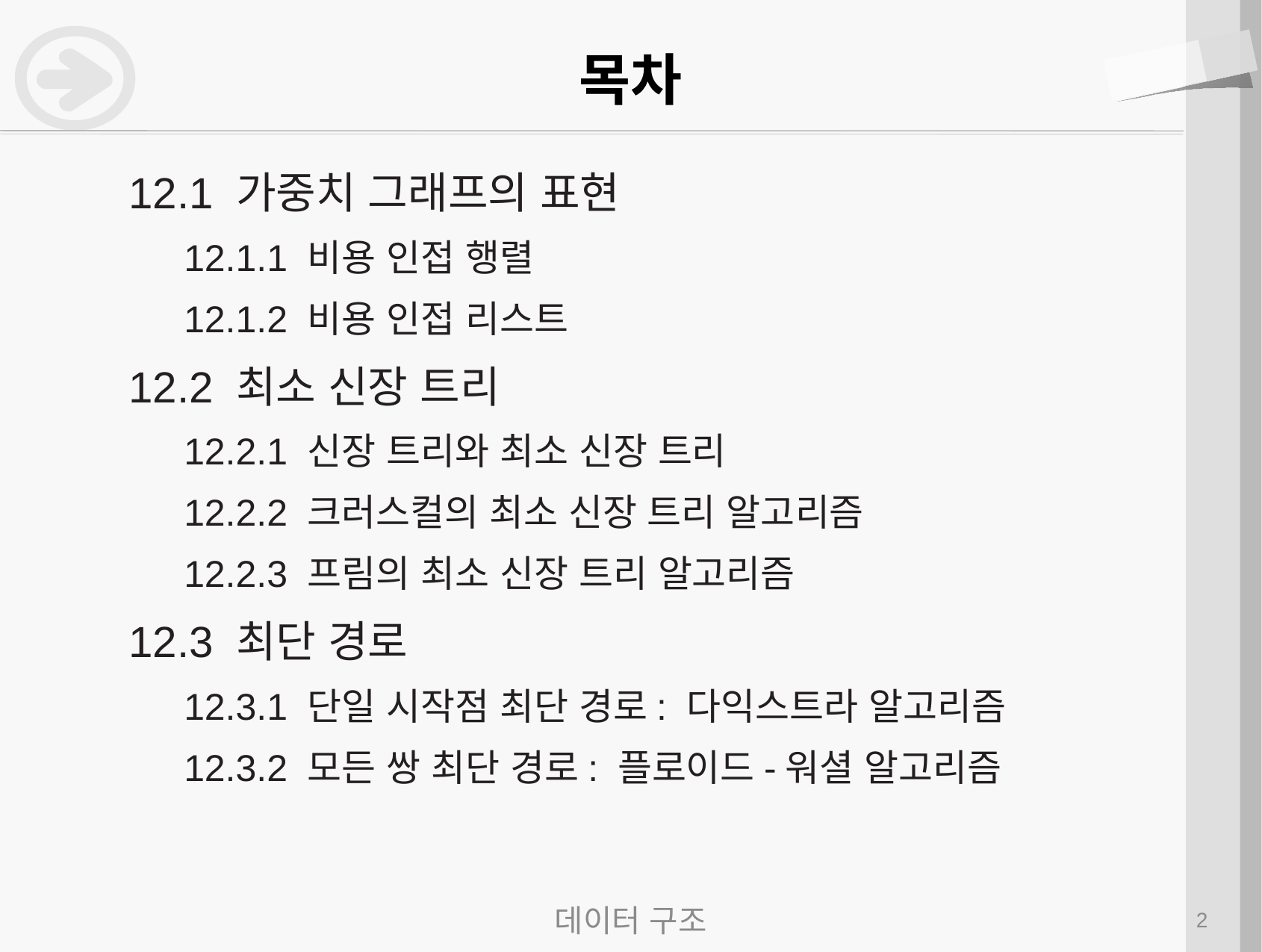

# 목차
12.1 가중치 그래프의 표현
12.1.1 비용 인접 행렬
12.1.2 비용 인접 리스트
12.2 최소 신장 트리
12.2.1 신장 트리와 최소 신장 트리
12.2.2 크러스컬의 최소 신장 트리 알고리즘
12.2.3 프림의 최소 신장 트리 알고리즘
12.3 최단 경로
12.3.1 단일 시작점 최단 경로: 다익스트라 알고리즘
12.3.2 모든 쌍 최단 경로: 플로이드-워셜 알고리즘
데이터 구조
2